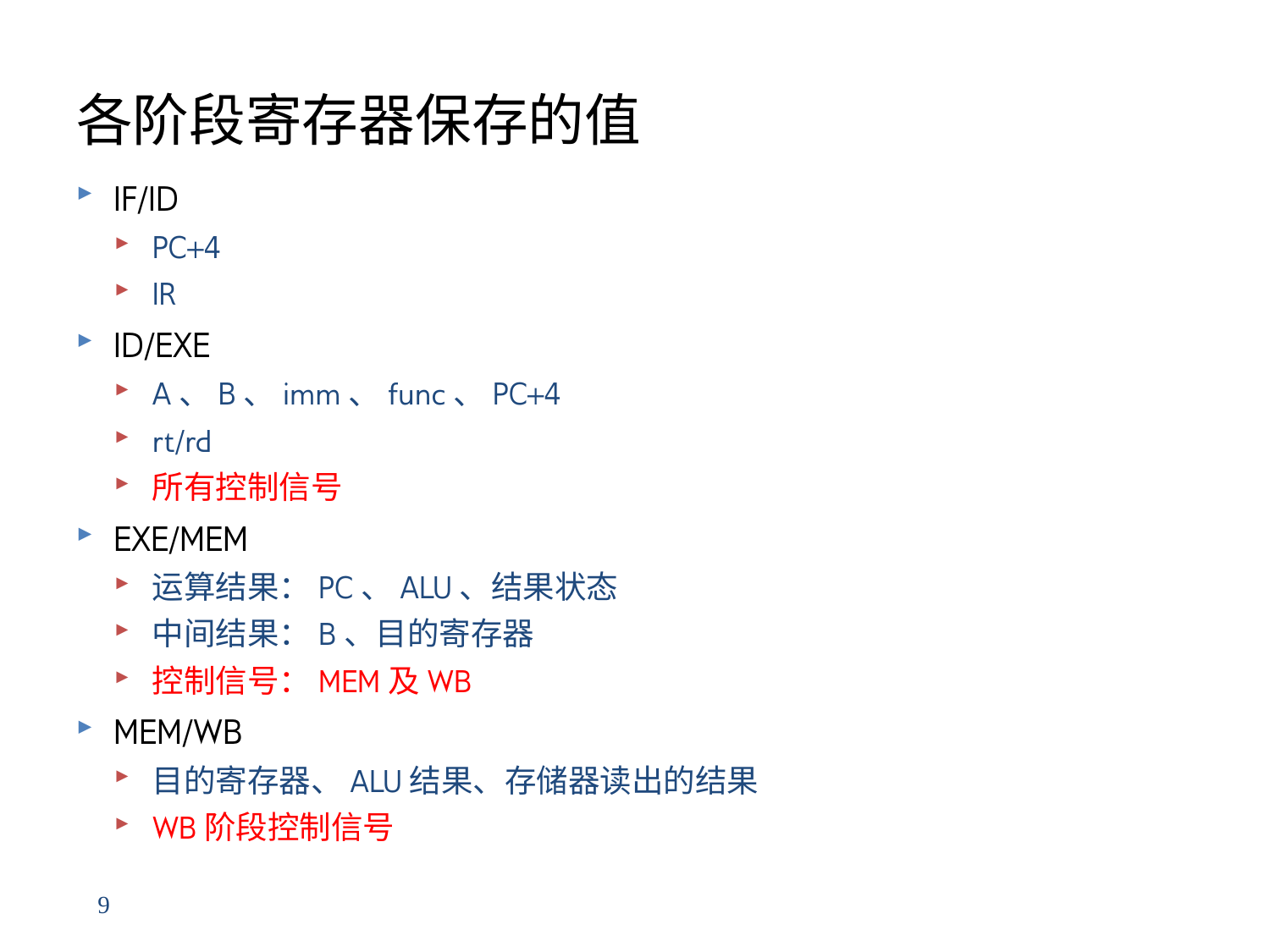

# 各阶段寄存器保存的值
IF/ID
PC+4
IR
ID/EXE
A、B、imm、func、PC+4
rt/rd
所有控制信号
EXE/MEM
运算结果：PC、ALU、结果状态
中间结果：B、目的寄存器
控制信号：MEM及WB
MEM/WB
目的寄存器、ALU结果、存储器读出的结果
WB阶段控制信号

9